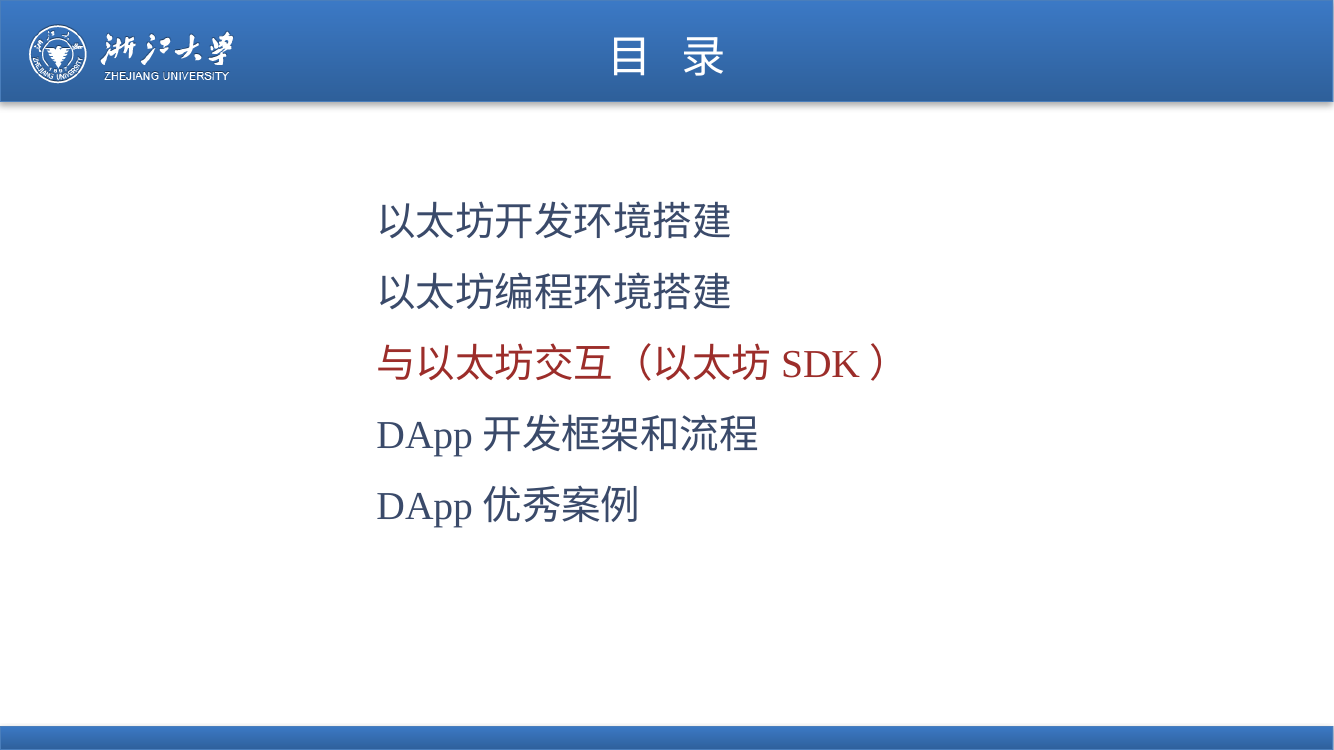

# 目   录
以太坊开发环境搭建
以太坊编程环境搭建
与以太坊交互（以太坊SDK）
DApp开发框架和流程
DApp优秀案例